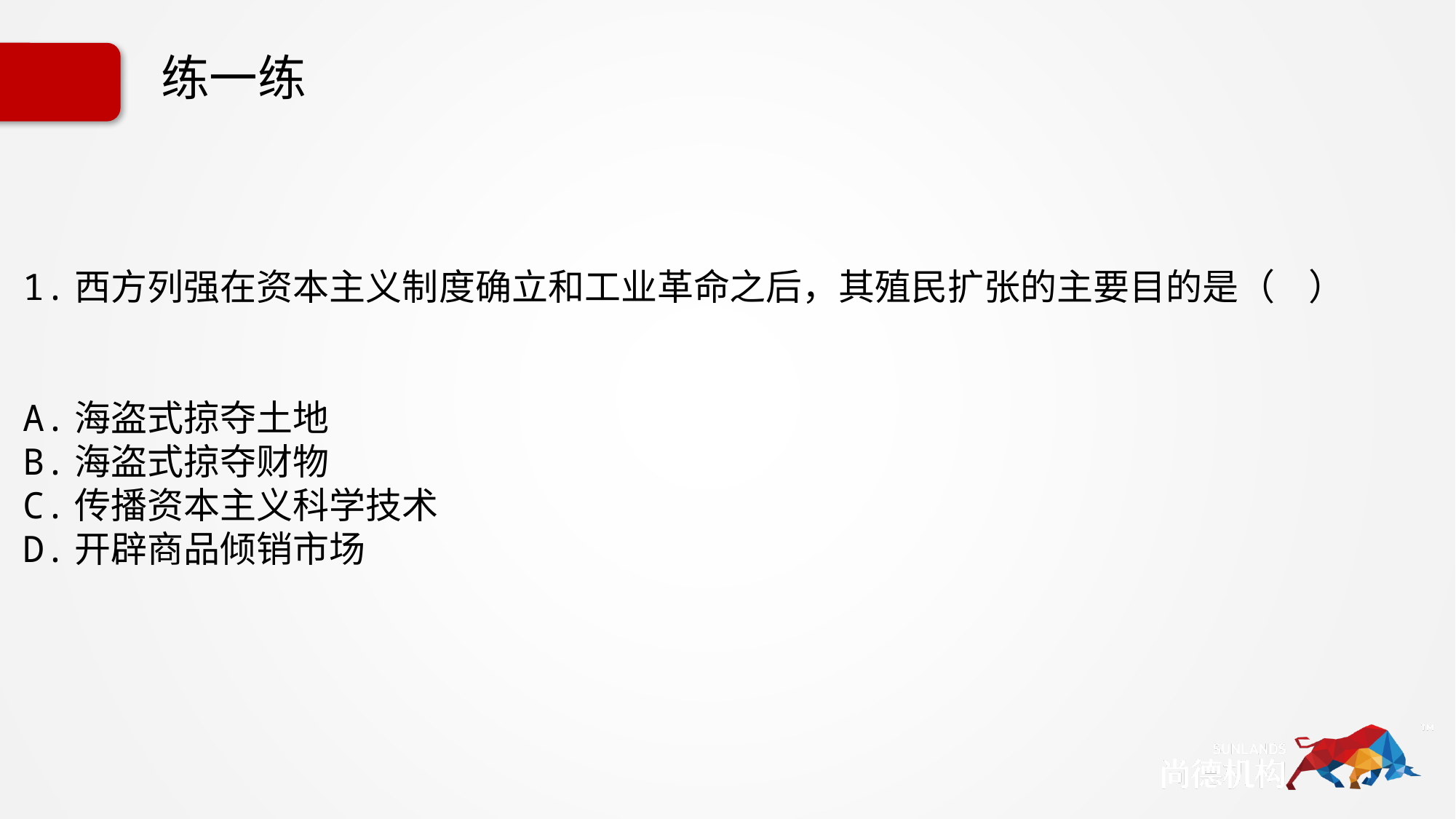

练一练
1.西方列强在资本主义制度确立和工业革命之后，其殖民扩张的主要目的是（    ）

A.海盗式掠夺土地
B.海盗式掠夺财物
C.传播资本主义科学技术
D.开辟商品倾销市场